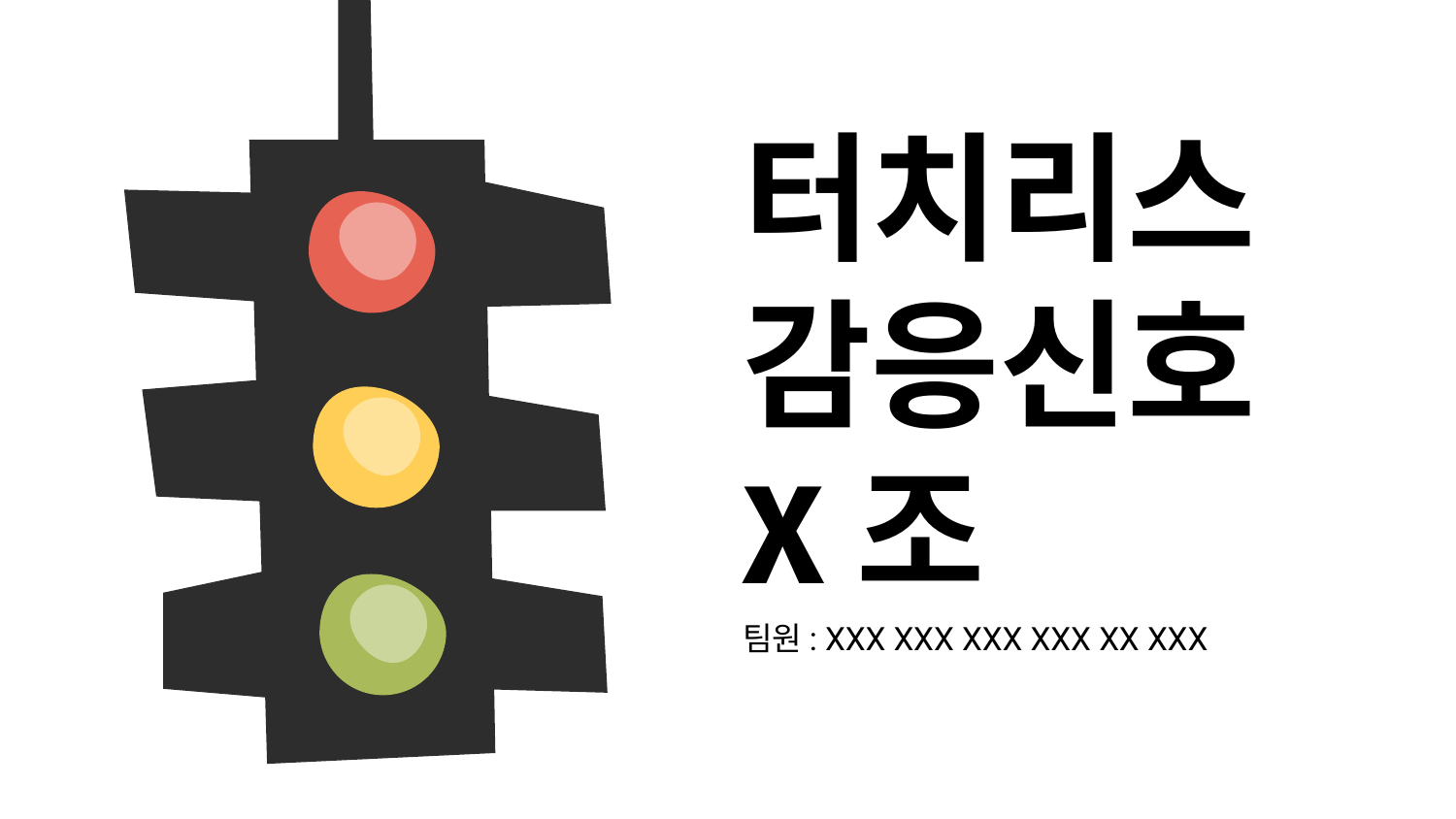

# 터치리스 감응신호
X조

팀원: XXX XXX XXX XXX XX XXX